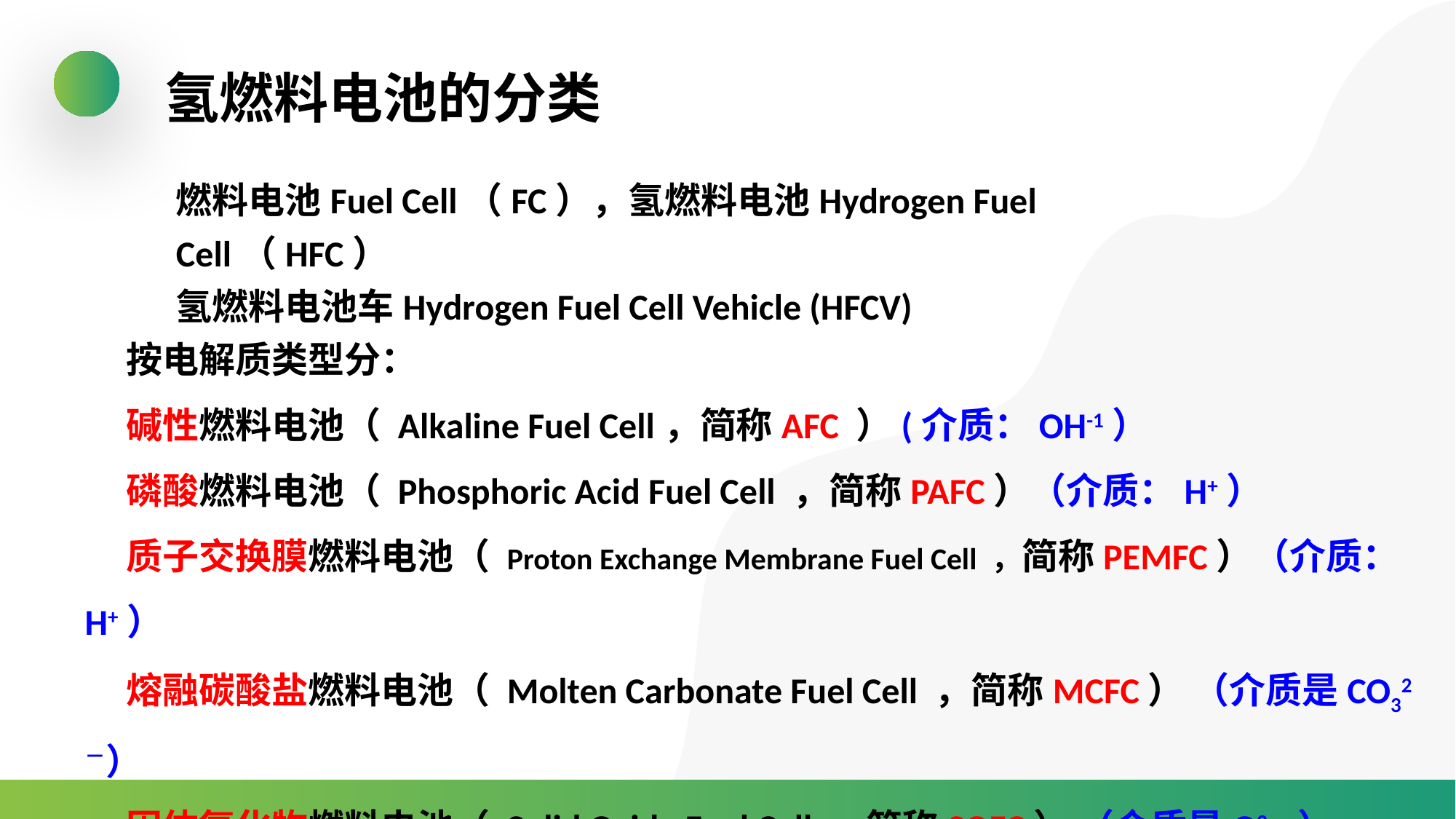

氢燃料电池的分类
燃料电池Fuel Cell（FC），氢燃料电池Hydrogen Fuel Cell（HFC）
氢燃料电池车Hydrogen Fuel Cell Vehicle (HFCV)
    按电解质类型分：
    碱性燃料电池（ Alkaline Fuel Cell，简称AFC ）(介质：OH-1）
    磷酸燃料电池（ Phosphoric Acid Fuel Cell ，简称PAFC）（介质：H+）
    质子交换膜燃料电池（ Proton Exchange Membrane Fuel Cell ，简称PEMFC）（介质：H+）
    熔融碳酸盐燃料电池（ Molten Carbonate Fuel Cell ，简称MCFC） （介质是CO32－）
    固体氧化物燃料电池（ Solid Oxide Fuel Cell ，简称SOFC） （介质是O2－）